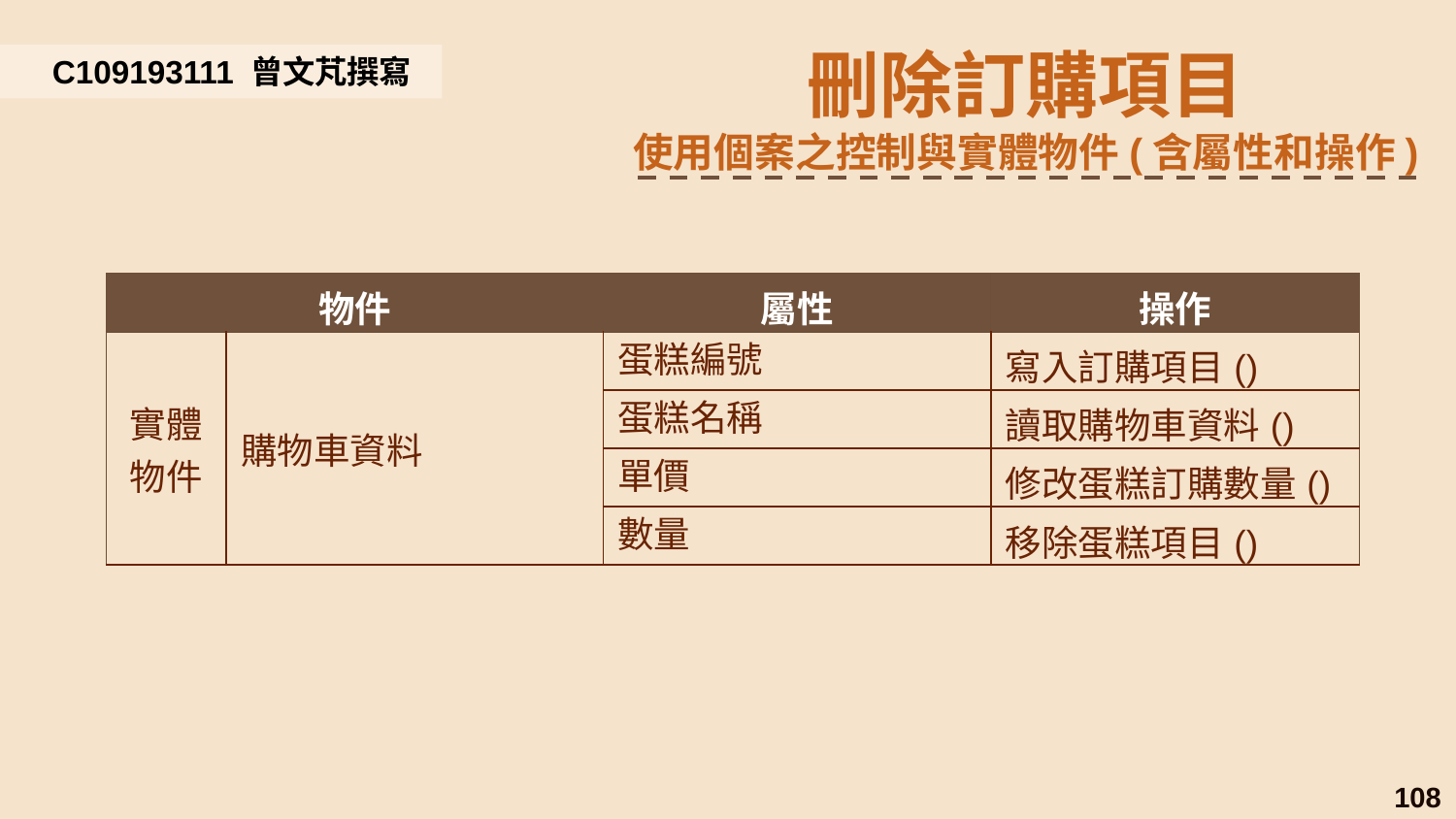

刪除訂購項目
使用個案之控制與實體物件(含屬性和操作)

C109193111 曾文芃撰寫
| 物件 |  | 屬性 | 操作 |
| --- | --- | --- | --- |
| 實體物件 | 購物車資料 | 蛋糕編號 | 寫入訂購項目() |
|  |  | 蛋糕名稱 | 讀取購物車資料() |
|  |  | 單價 | 修改蛋糕訂購數量() |
|  |  | 數量 | 移除蛋糕項目() |
108